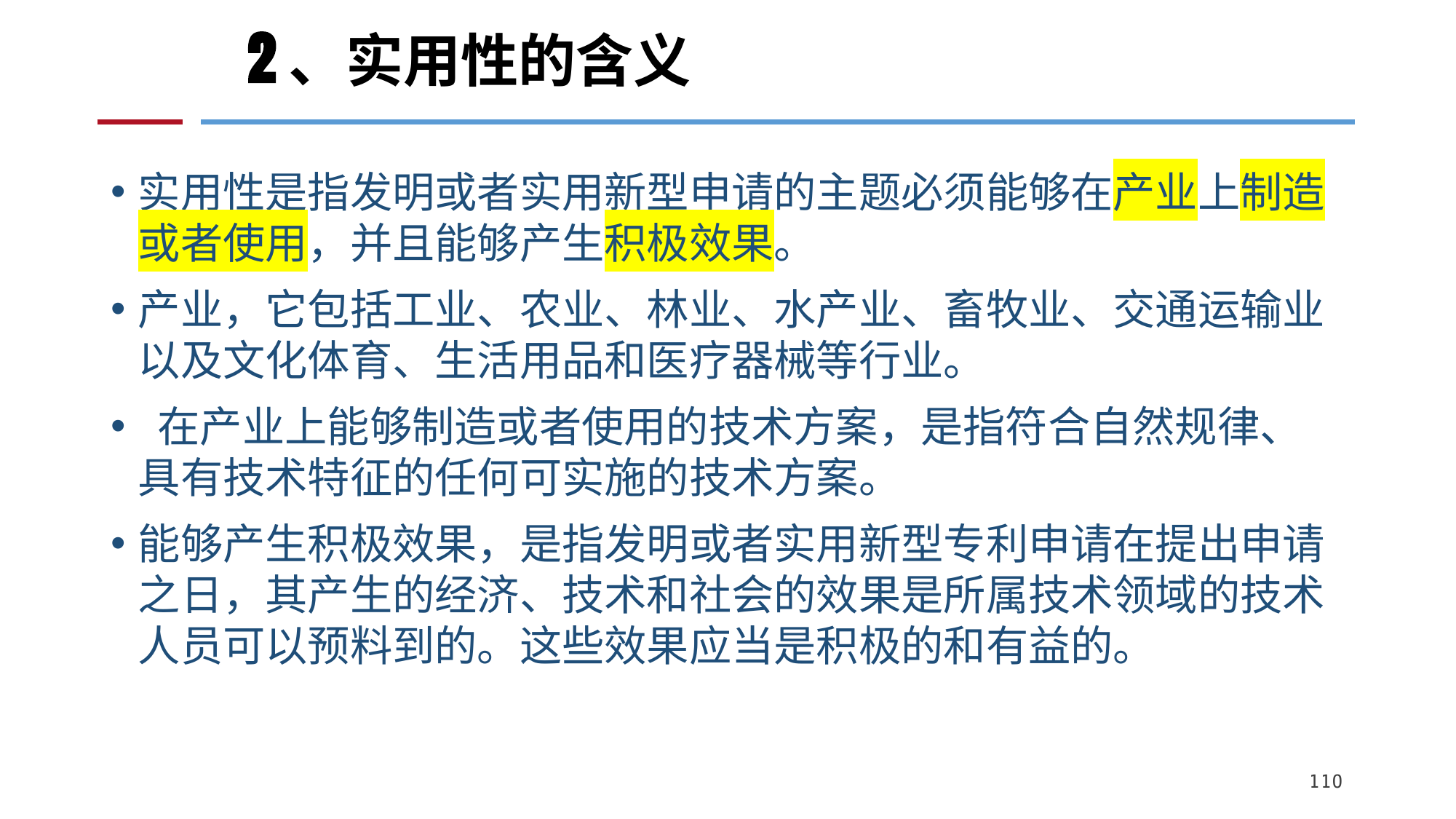

# 2、实用性的含义
实用性是指发明或者实用新型申请的主题必须能够在产业上制造或者使用，并且能够产生积极效果。
产业，它包括工业、农业、林业、水产业、畜牧业、交通运输业以及文化体育、生活用品和医疗器械等行业。
 在产业上能够制造或者使用的技术方案，是指符合自然规律、具有技术特征的任何可实施的技术方案。
能够产生积极效果，是指发明或者实用新型专利申请在提出申请之日，其产生的经济、技术和社会的效果是所属技术领域的技术人员可以预料到的。这些效果应当是积极的和有益的。
110